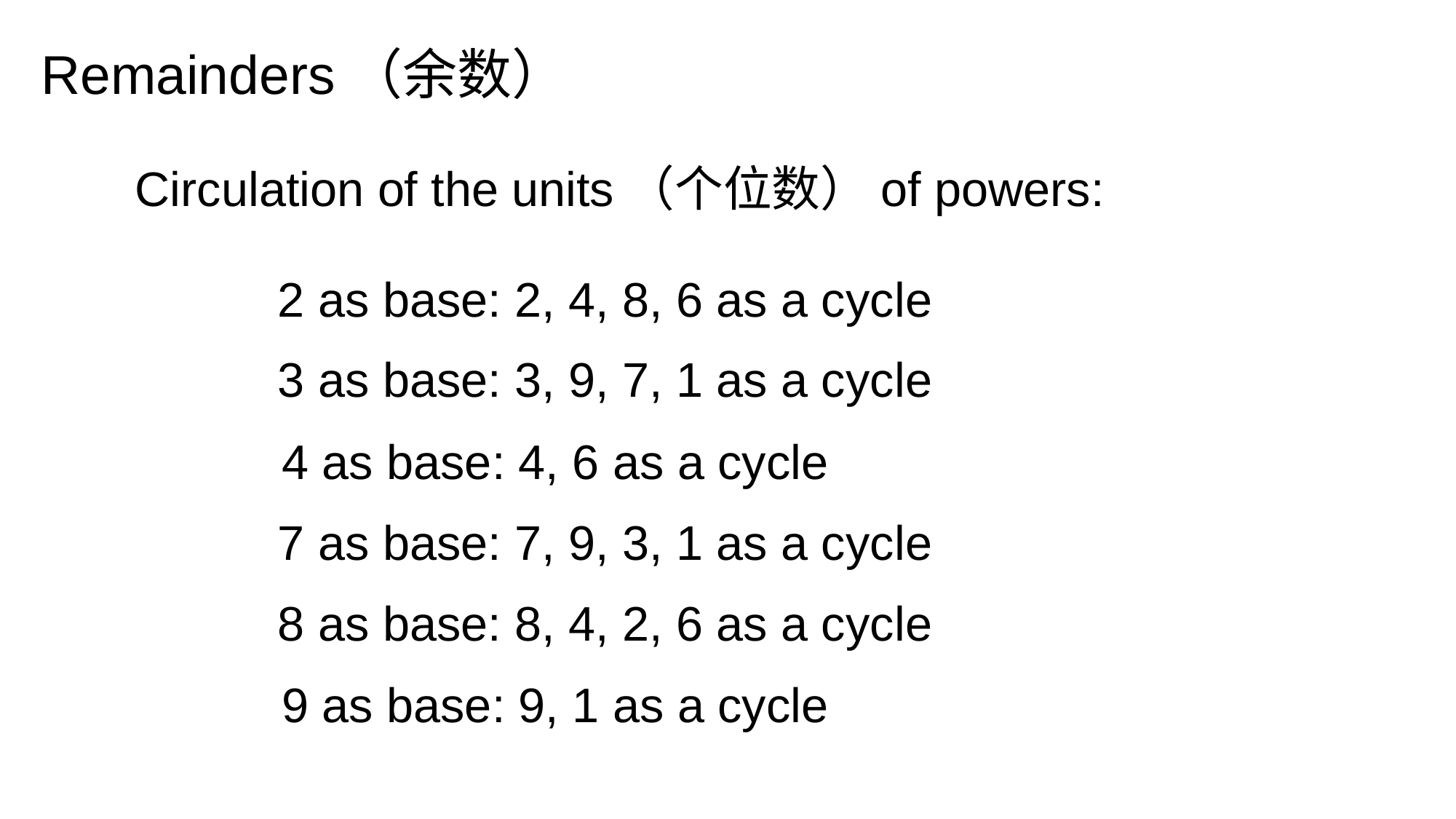

Remainders（余数）
Circulation of the units（个位数）of powers:
2 as base: 2, 4, 8, 6 as a cycle
3 as base: 3, 9, 7, 1 as a cycle
4 as base: 4, 6 as a cycle
7 as base: 7, 9, 3, 1 as a cycle
8 as base: 8, 4, 2, 6 as a cycle
9 as base: 9, 1 as a cycle